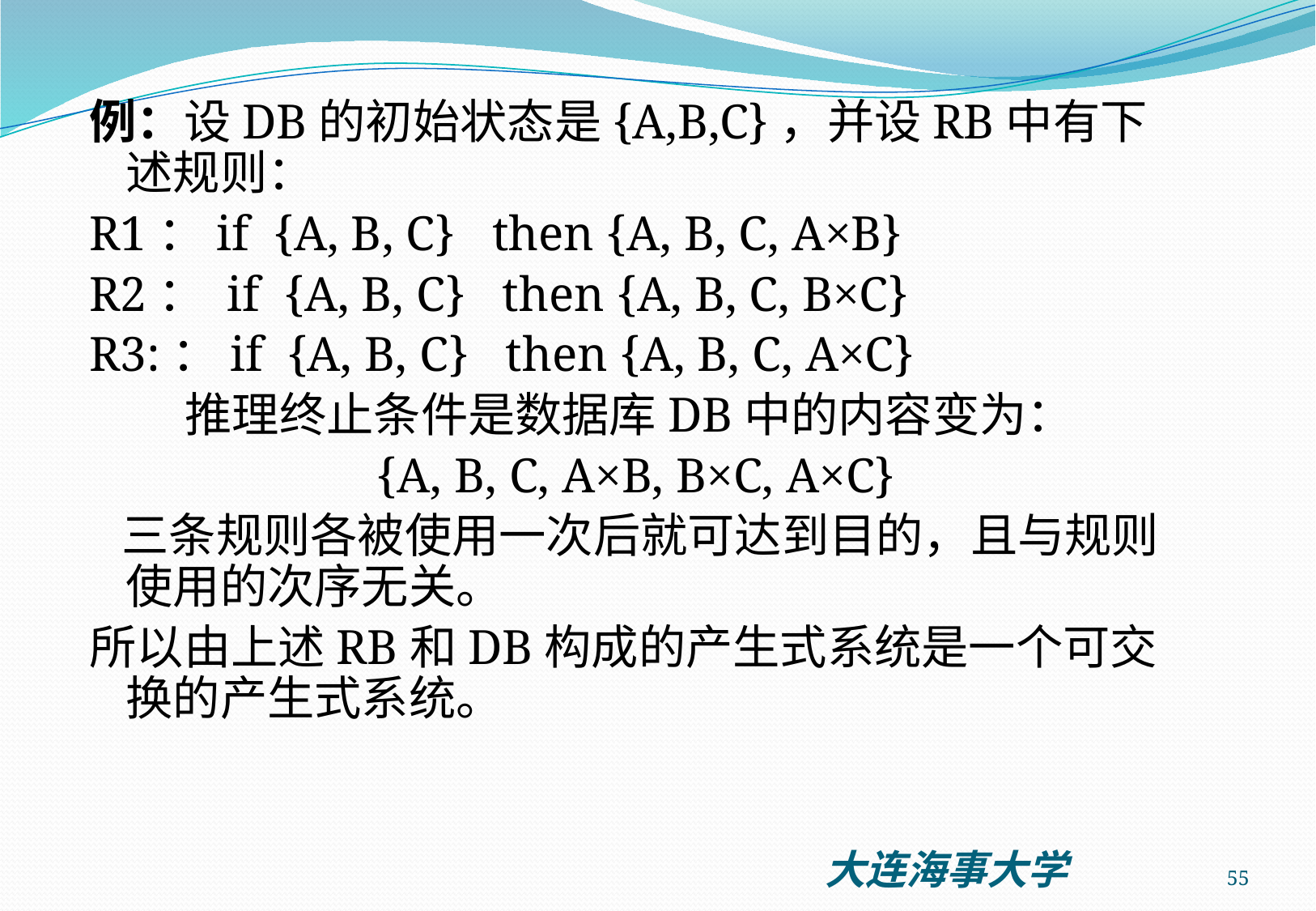

例：设DB的初始状态是{A,B,C}，并设RB中有下述规则：
R1：if  {A, B, C}   then {A, B, C, A×B}
R2： if  {A, B, C}   then {A, B, C, B×C}
R3:：if  {A, B, C}   then {A, B, C, A×C}
        推理终止条件是数据库DB中的内容变为：
{A, B, C, A×B, B×C, A×C}
  三条规则各被使用一次后就可达到目的，且与规则使用的次序无关。
所以由上述RB和DB构成的产生式系统是一个可交换的产生式系统。

55